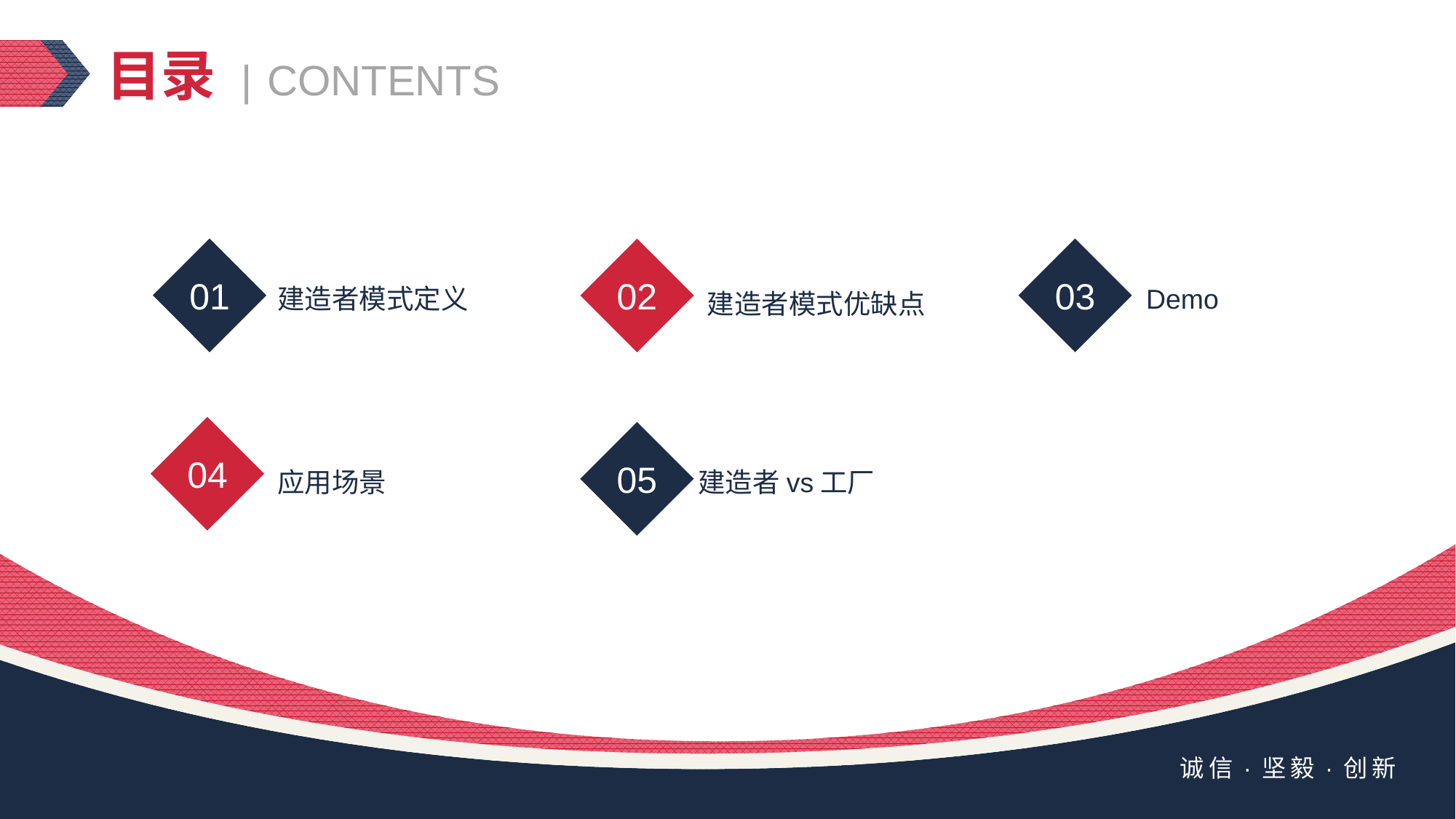

目录 | CONTENTS
01
03
02
建造者模式定义
Demo
建造者模式优缺点
04
05
建造者vs工厂
应用场景

诚信·坚毅·创新